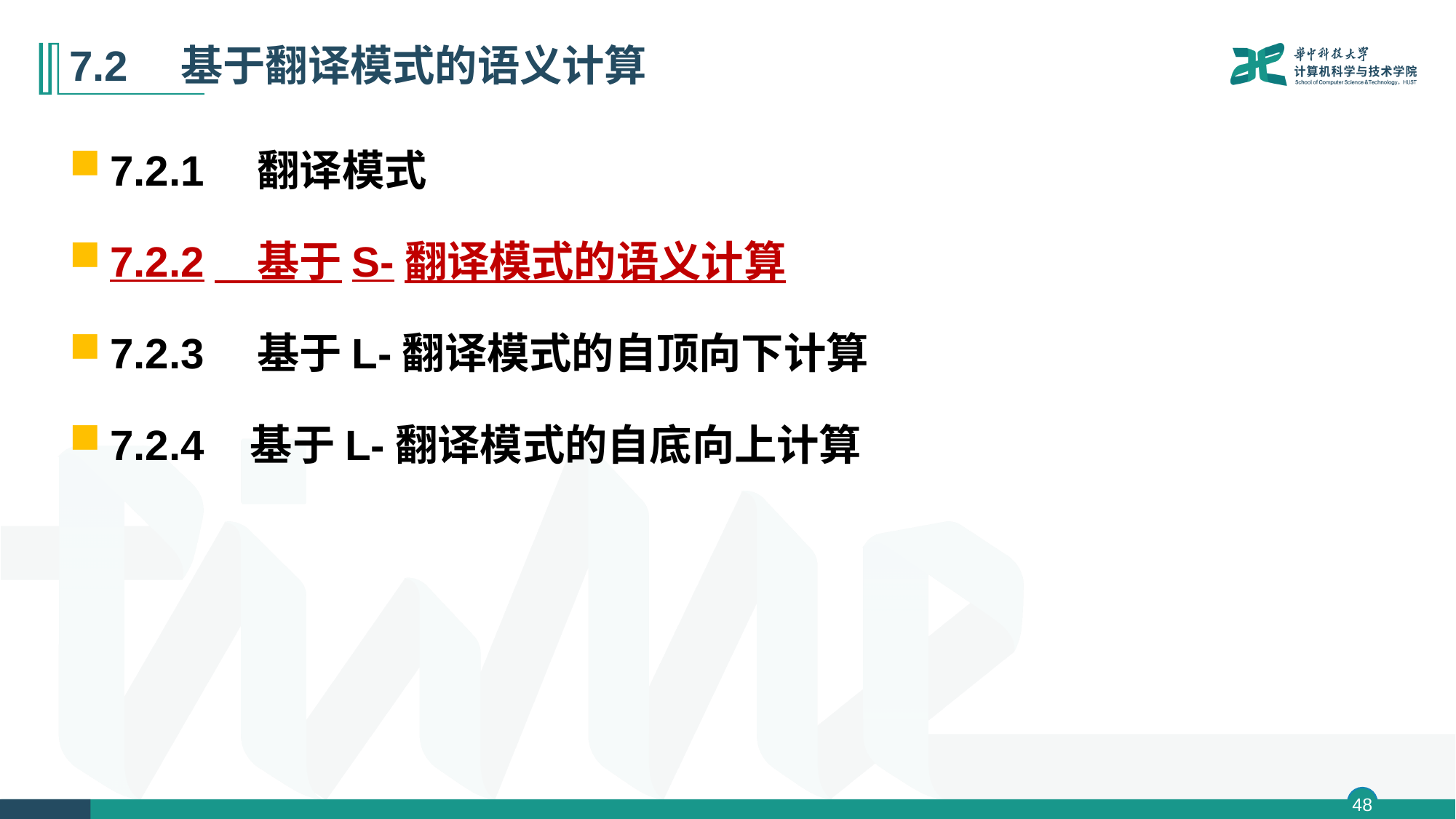

# 7.2　基于翻译模式的语义计算
7.2.1　翻译模式
7.2.2　基于S-翻译模式的语义计算
7.2.3　基于L-翻译模式的自顶向下计算
7.2.4   基于L-翻译模式的自底向上计算